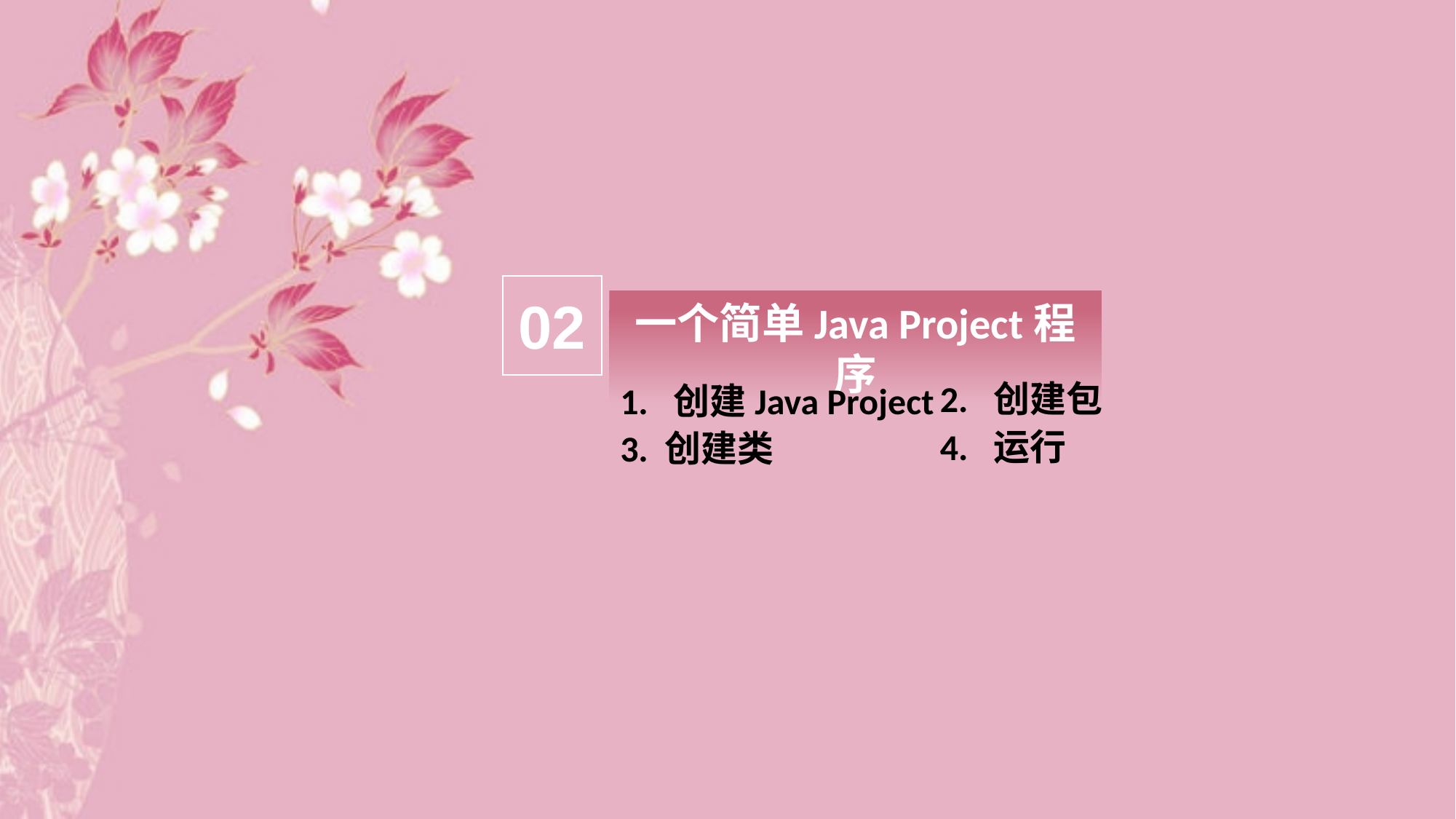

02
一个简单Java Project程序
2.  创建包
1.  创建Java Project
4.  运行
3. 创建类